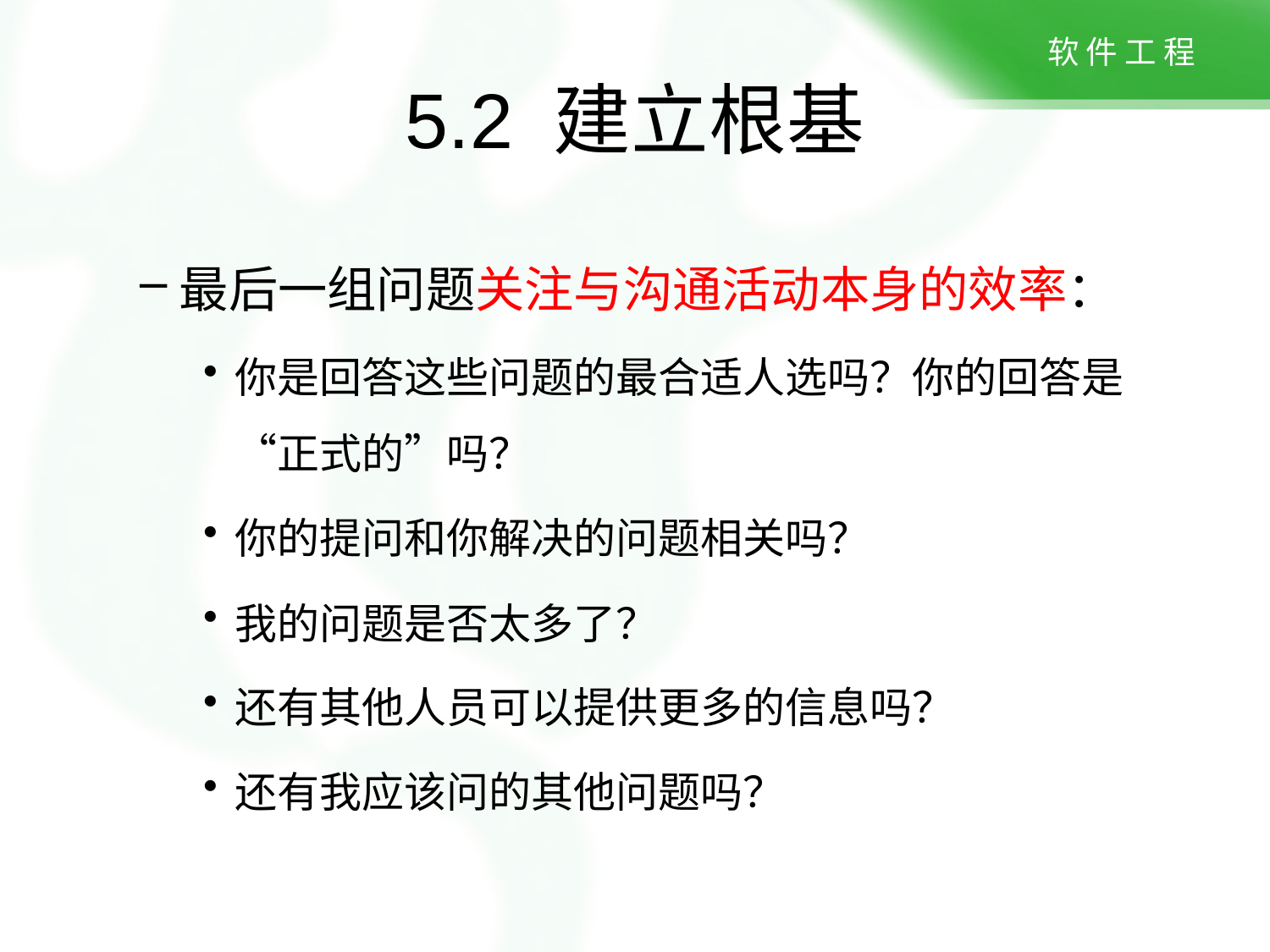

# 5.2 建立根基
最后一组问题关注与沟通活动本身的效率：
你是回答这些问题的最合适人选吗？你的回答是“正式的”吗？
你的提问和你解决的问题相关吗？
我的问题是否太多了？
还有其他人员可以提供更多的信息吗？
还有我应该问的其他问题吗？